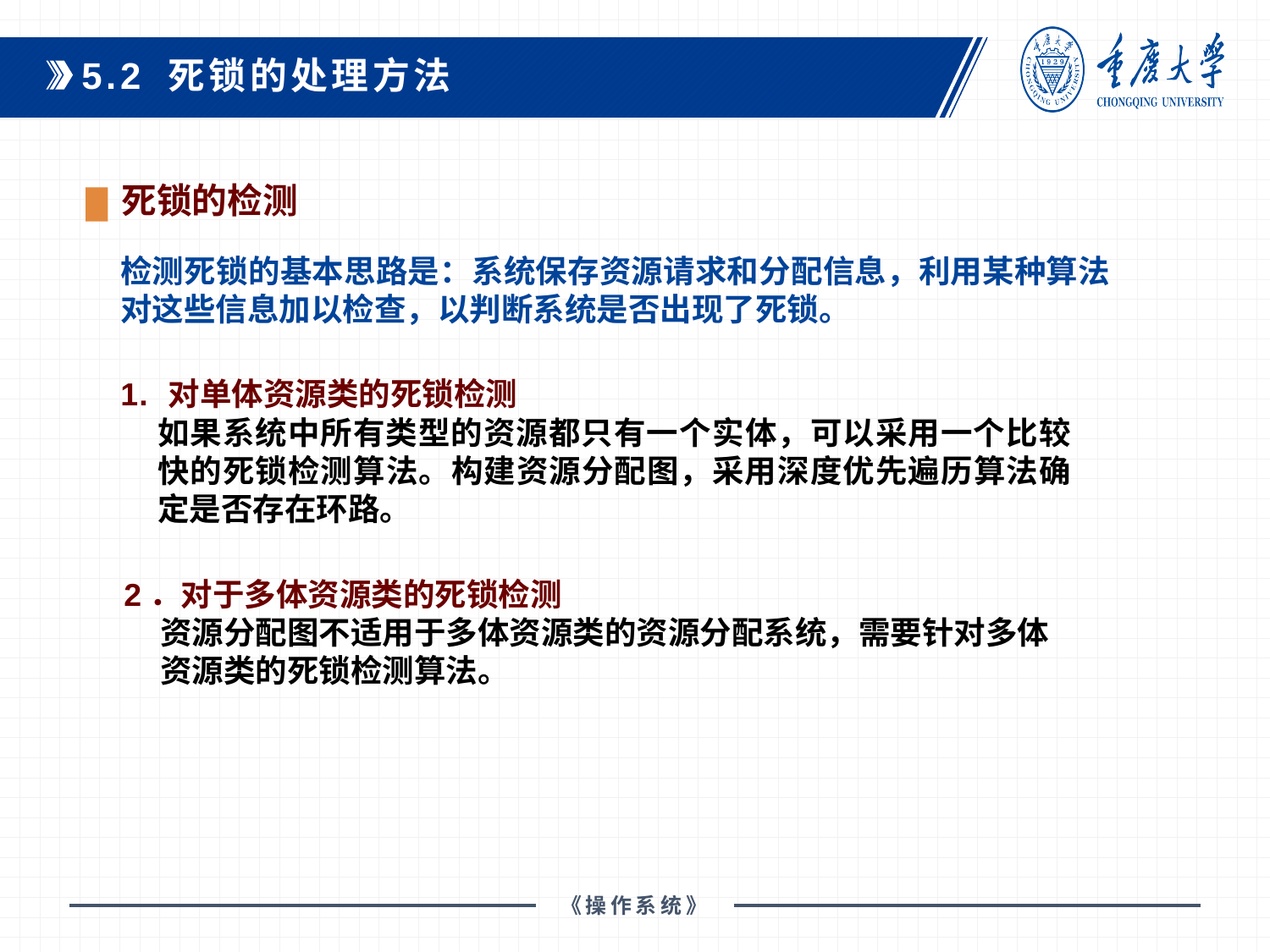

5.2 死锁的处理方法
死锁的检测

检测死锁的基本思路是：系统保存资源请求和分配信息，利用某种算法对这些信息加以检查，以判断系统是否出现了死锁。
对单体资源类的死锁检测
如果系统中所有类型的资源都只有一个实体，可以采用一个比较快的死锁检测算法。构建资源分配图，采用深度优先遍历算法确定是否存在环路。
2．对于多体资源类的死锁检测
    资源分配图不适用于多体资源类的资源分配系统，需要针对多体
    资源类的死锁检测算法。